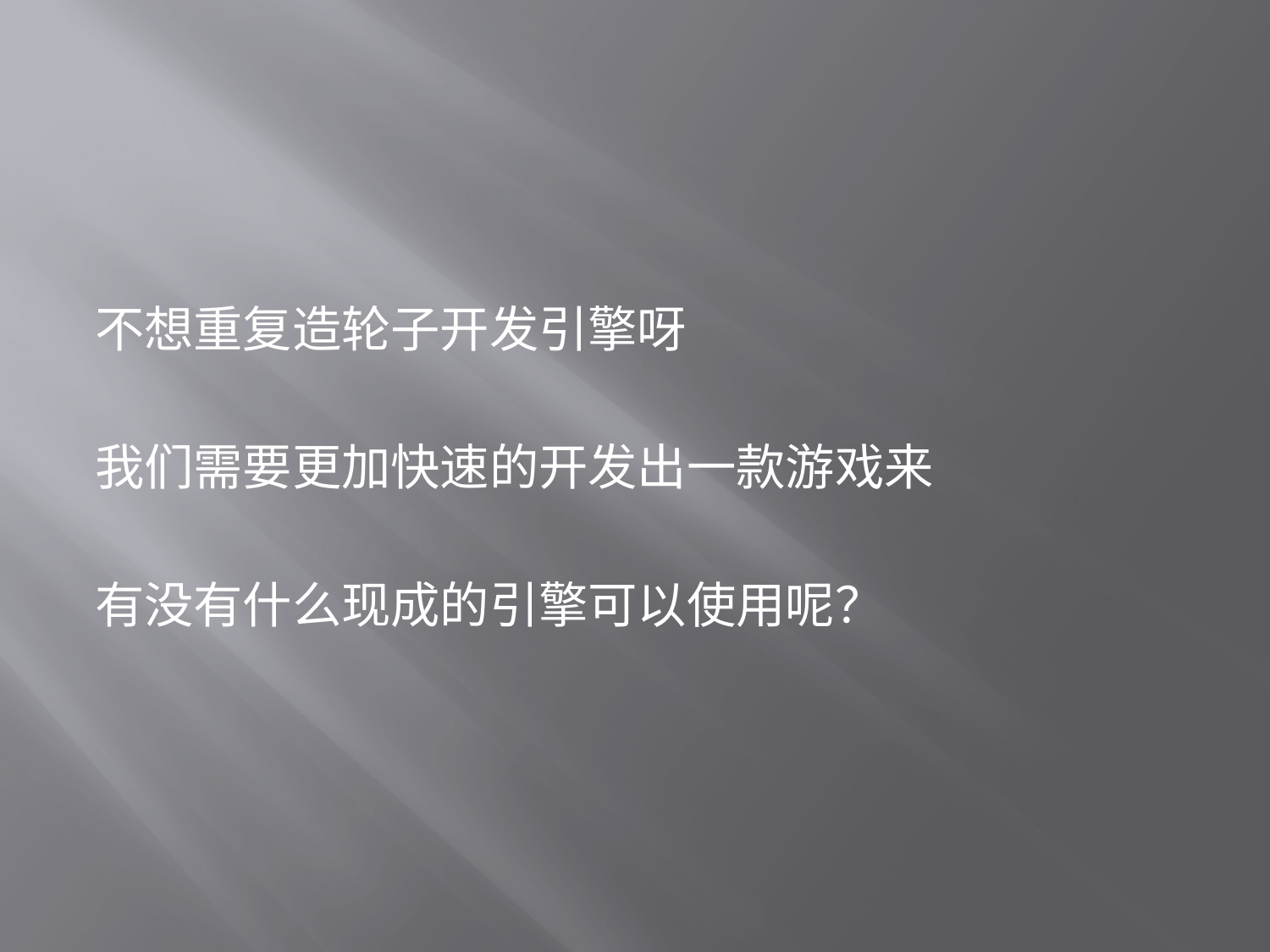

#

不想重复造轮子开发引擎呀

我们需要更加快速的开发出一款游戏来

有没有什么现成的引擎可以使用呢？